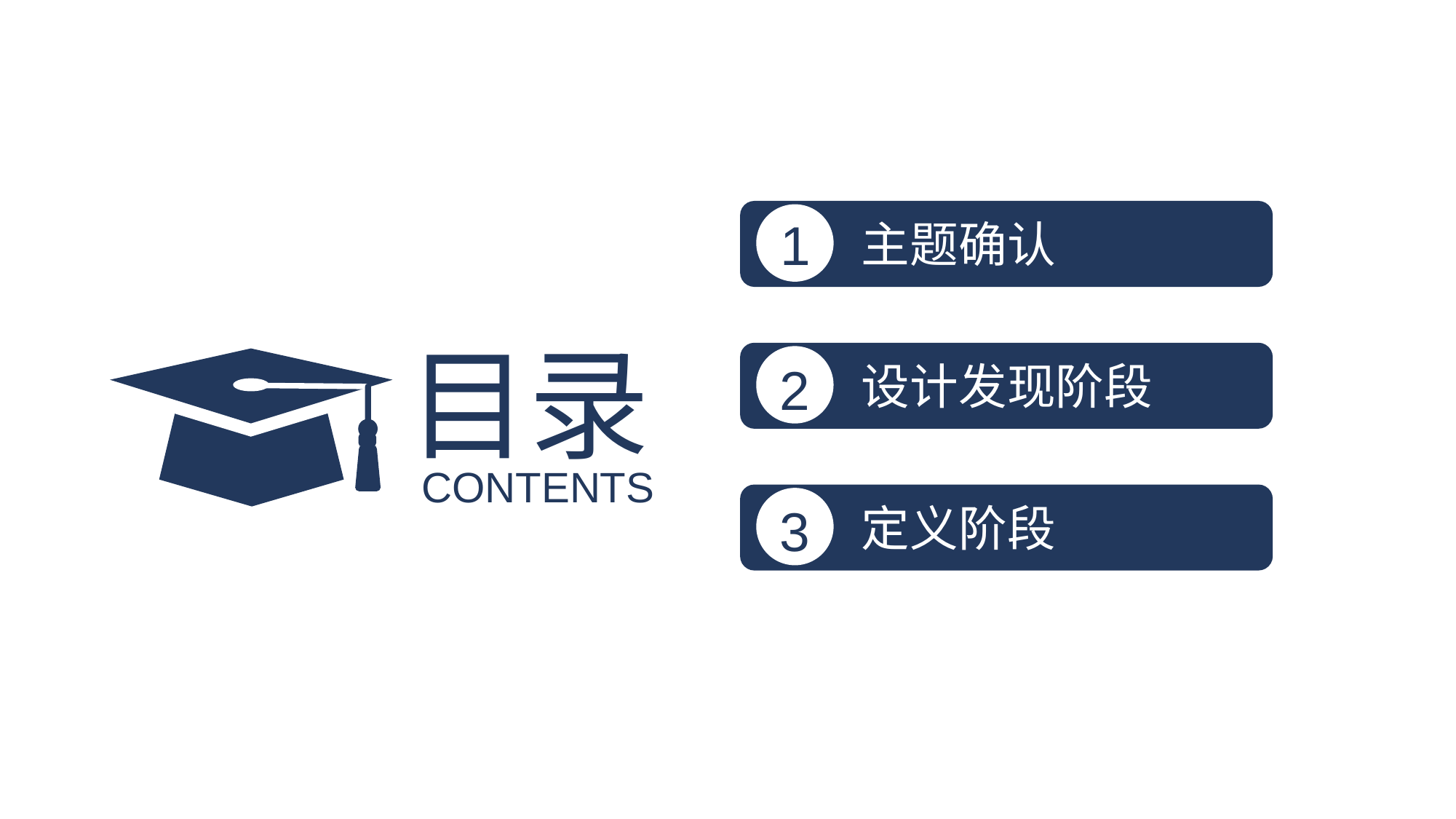

1
主题确认
目录

2
设计发现阶段

CONTENTS

3
定义阶段